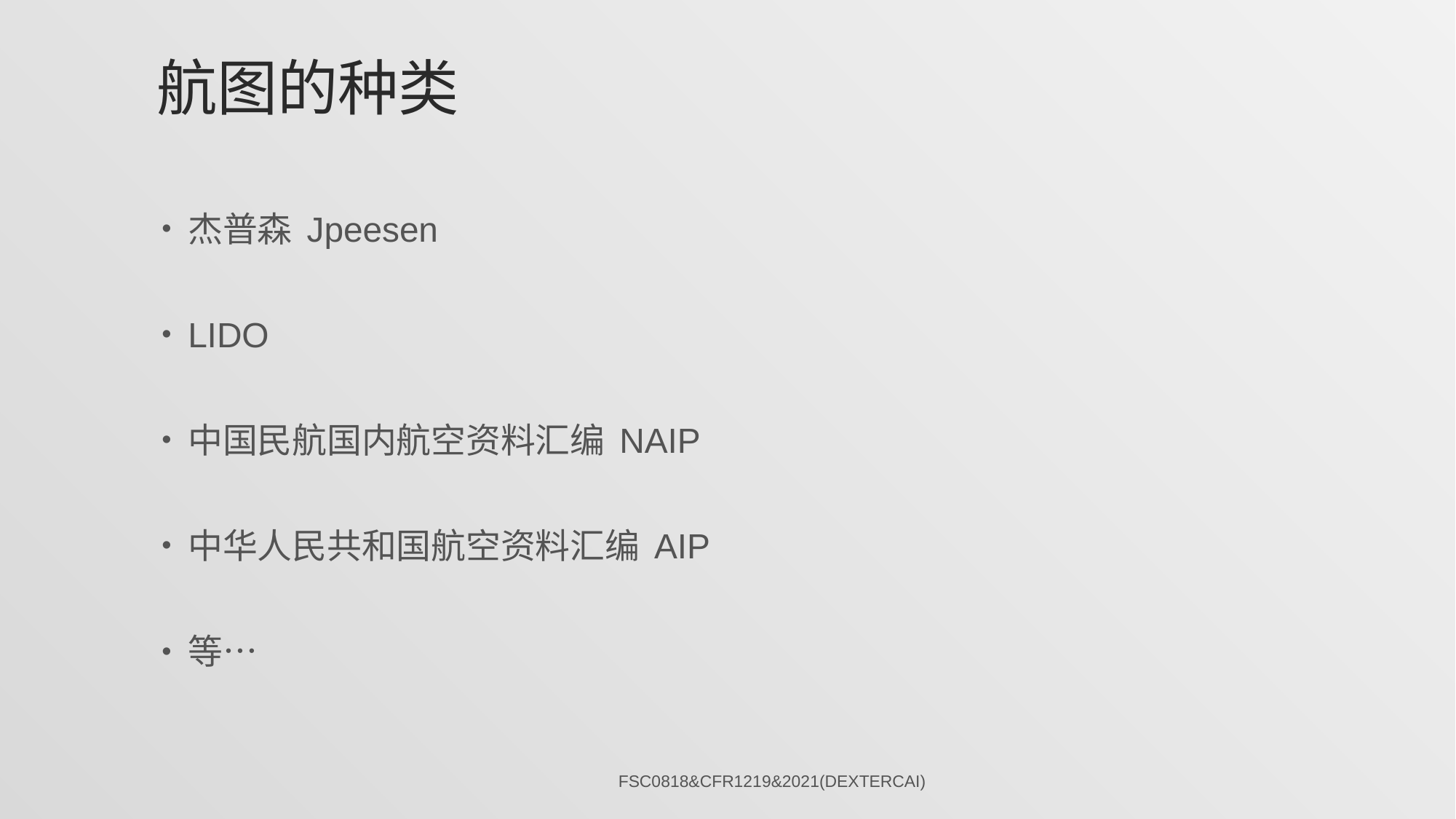

# 航图的种类
杰普森 Jpeesen
LIDO
中国民航国内航空资料汇编 NAIP
中华人民共和国航空资料汇编 AIP
等…
FSC0818&CFR1219&2021(DexterCai)